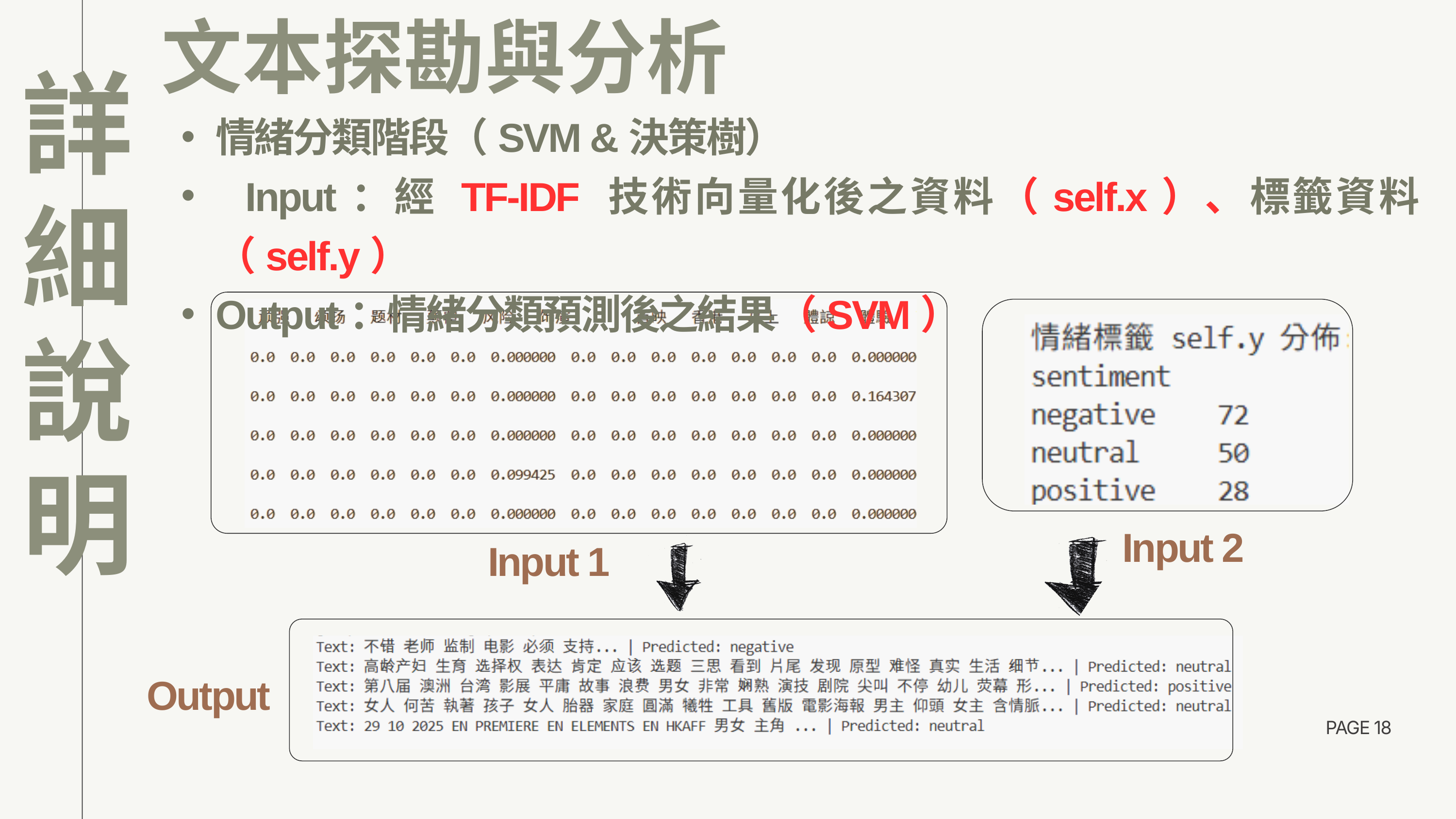

文本探勘與分析
詳細說明
情緒分類階段（SVM &決策樹）
  Input：經 TF-IDF 技術向量化後之資料（self.x）、標籤資料（self.y）
Output：情緒分類預測後之結果（SVM）

Input 2
Input 1

Output
PAGE 18